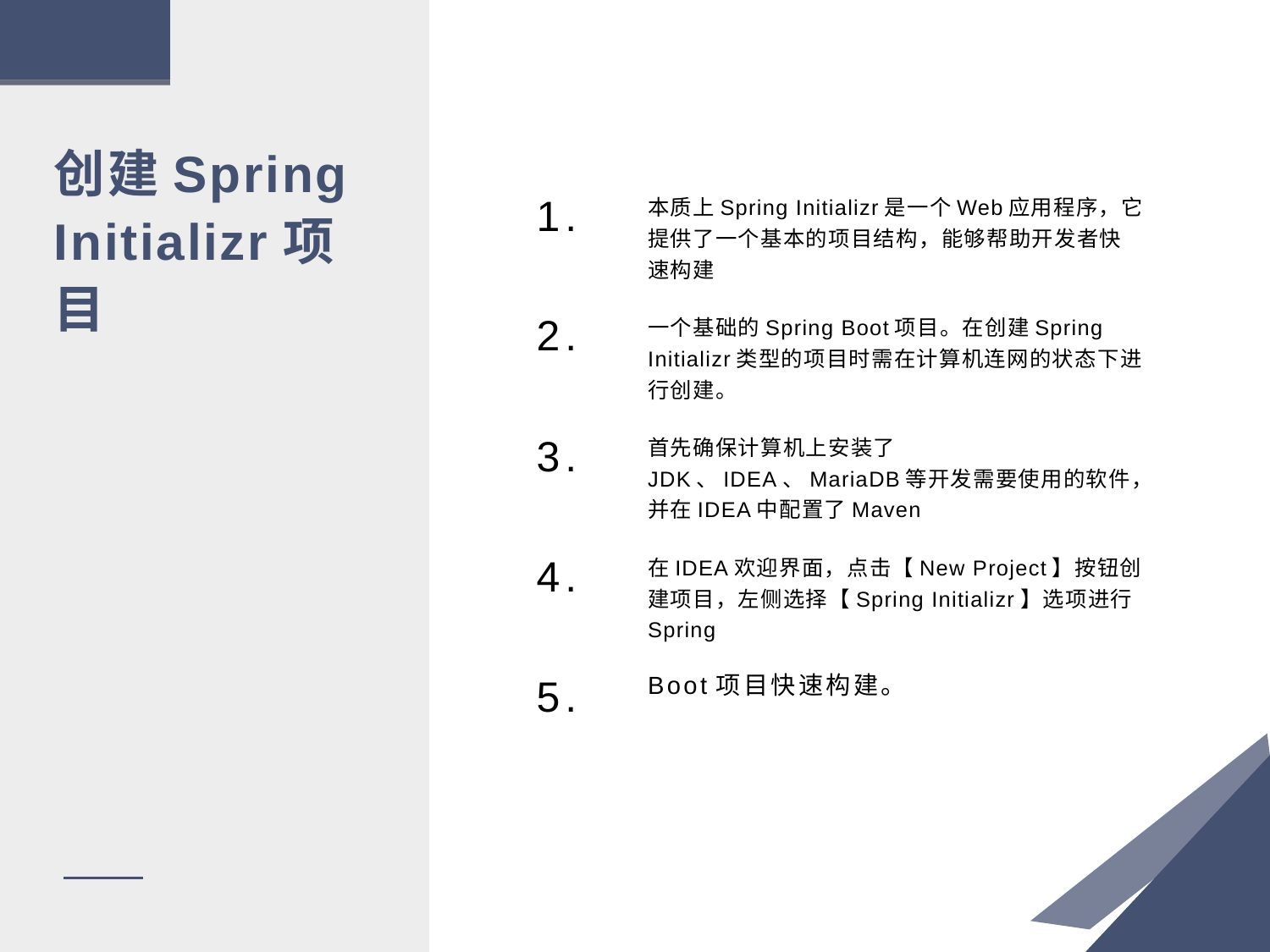

创建Spring Initializr项目
1.
本质上Spring Initializr是一个Web应用程序，它提供了一个基本的项目结构，能够帮助开发者快速构建
2.
一个基础的Spring Boot项目。在创建Spring Initializr类型的项目时需在计算机连网的状态下进行创建。
3.
首先确保计算机上安装了JDK、IDEA、MariaDB等开发需要使用的软件，并在IDEA中配置了Maven
4.
在IDEA欢迎界面，点击【New Project】按钮创建项目，左侧选择【Spring Initializr】选项进行Spring
5.
Boot项目快速构建。